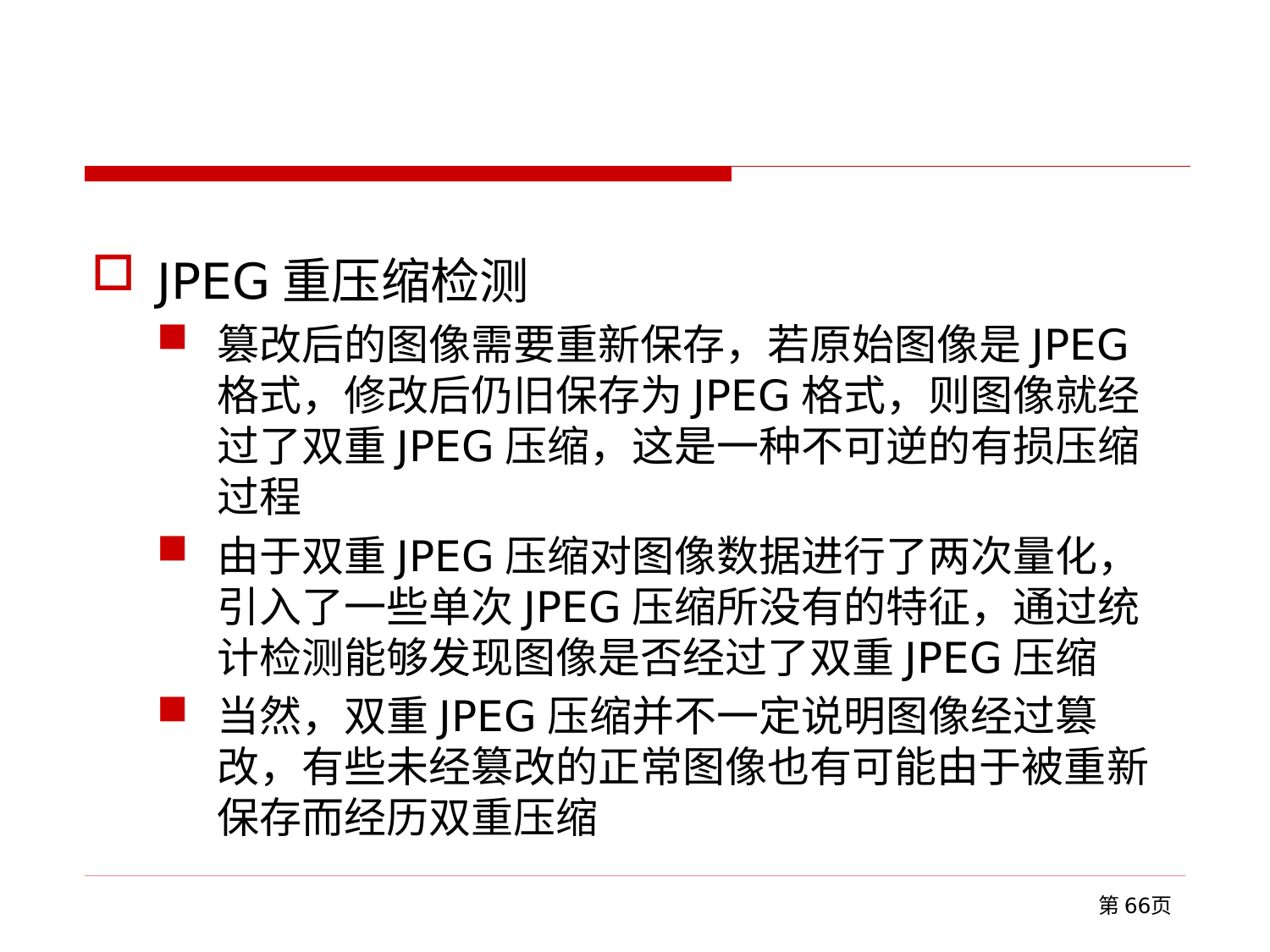

#
JPEG重压缩检测
篡改后的图像需要重新保存，若原始图像是JPEG格式，修改后仍旧保存为JPEG格式，则图像就经过了双重JPEG压缩，这是一种不可逆的有损压缩过程
由于双重JPEG压缩对图像数据进行了两次量化，引入了一些单次JPEG压缩所没有的特征，通过统计检测能够发现图像是否经过了双重JPEG压缩
当然，双重JPEG压缩并不一定说明图像经过篡改，有些未经篡改的正常图像也有可能由于被重新保存而经历双重压缩
66